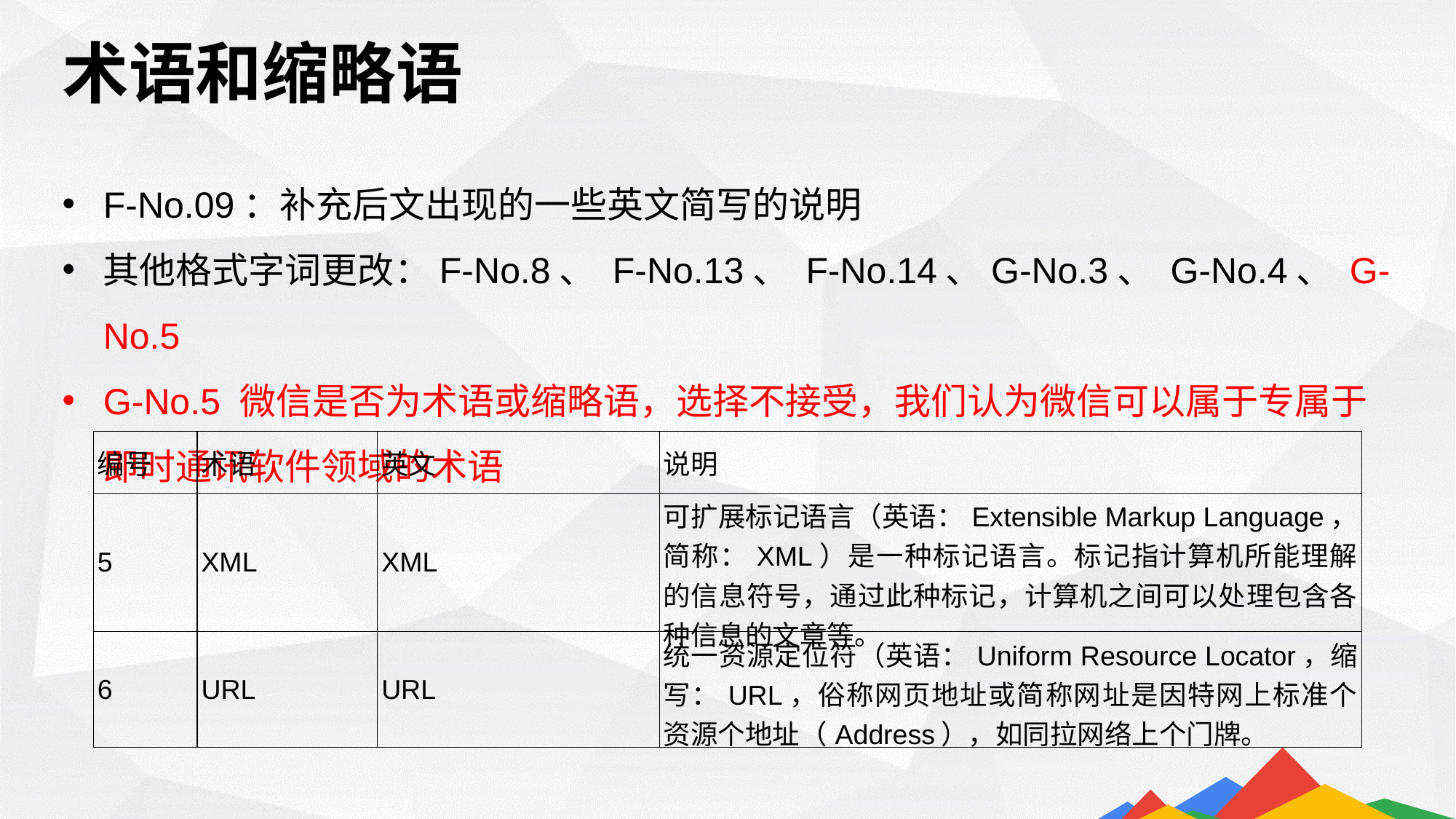

术语和缩略语
F-No.09：补充后文出现的一些英文简写的说明
其他格式字词更改：F-No.8、 F-No.13、 F-No.14、G-No.3、 G-No.4、 G-No.5
G-No.5 微信是否为术语或缩略语，选择不接受，我们认为微信可以属于专属于即时通讯软件领域的术语

| 编号 | 术语 | 英文 | 说明 |
| --- | --- | --- | --- |
| 5 | XML | XML | 可扩展标记语言（英语：Extensible Markup Language，简称：XML）是一种标记语言。标记指计算机所能理解的信息符号，通过此种标记，计算机之间可以处理包含各种信息的文章等。 |
| 6 | URL | URL | 统一资源定位符（英语：Uniform Resource Locator，缩写：URL，俗称网页地址或简称网址是因特网上标准个资源个地址（Address），如同拉网络上个门牌。 |